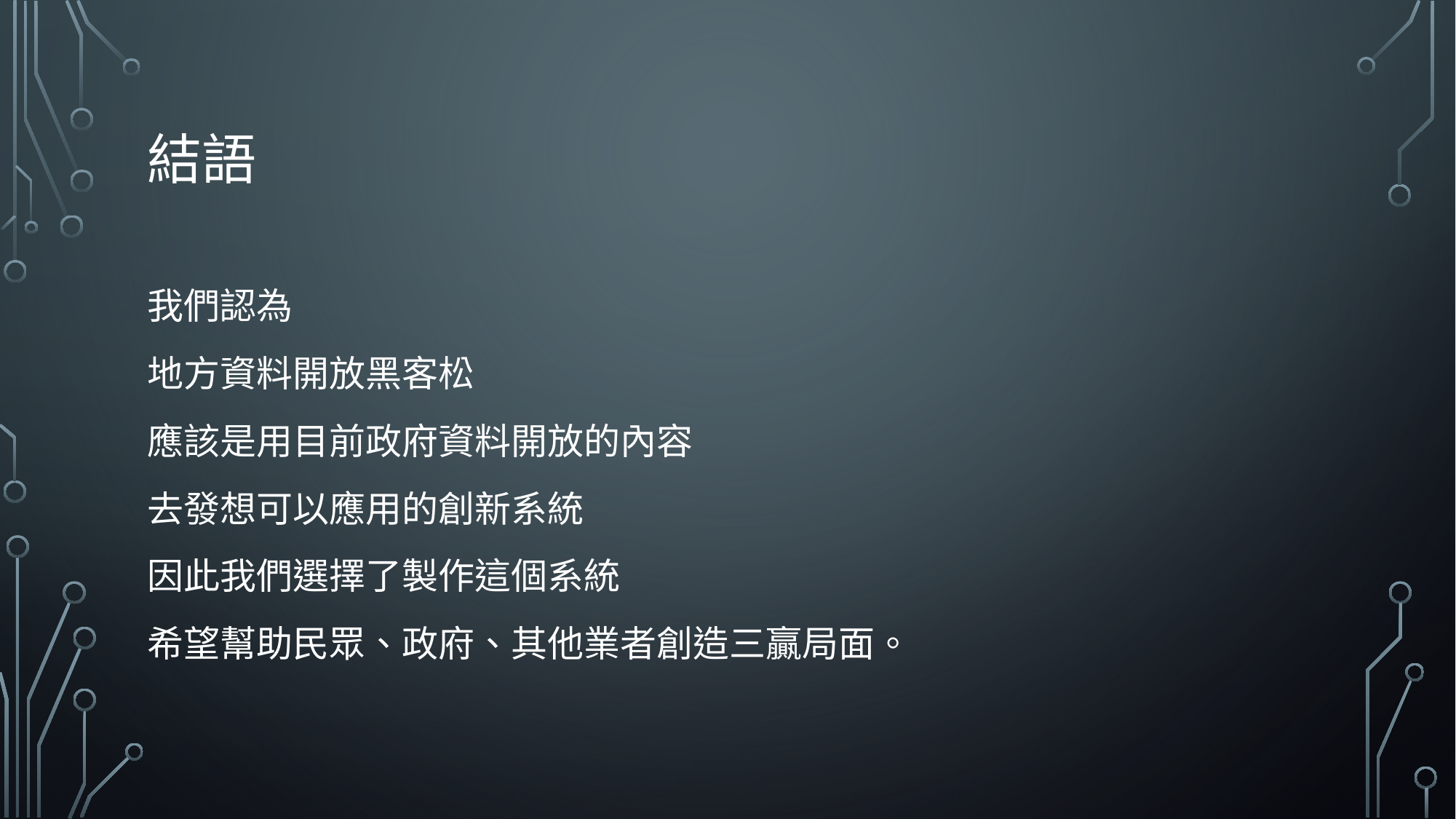

# 結語
我們認為
地方資料開放黑客松
應該是用目前政府資料開放的內容
去發想可以應用的創新系統
因此我們選擇了製作這個系統
希望幫助民眾、政府、其他業者創造三贏局面。